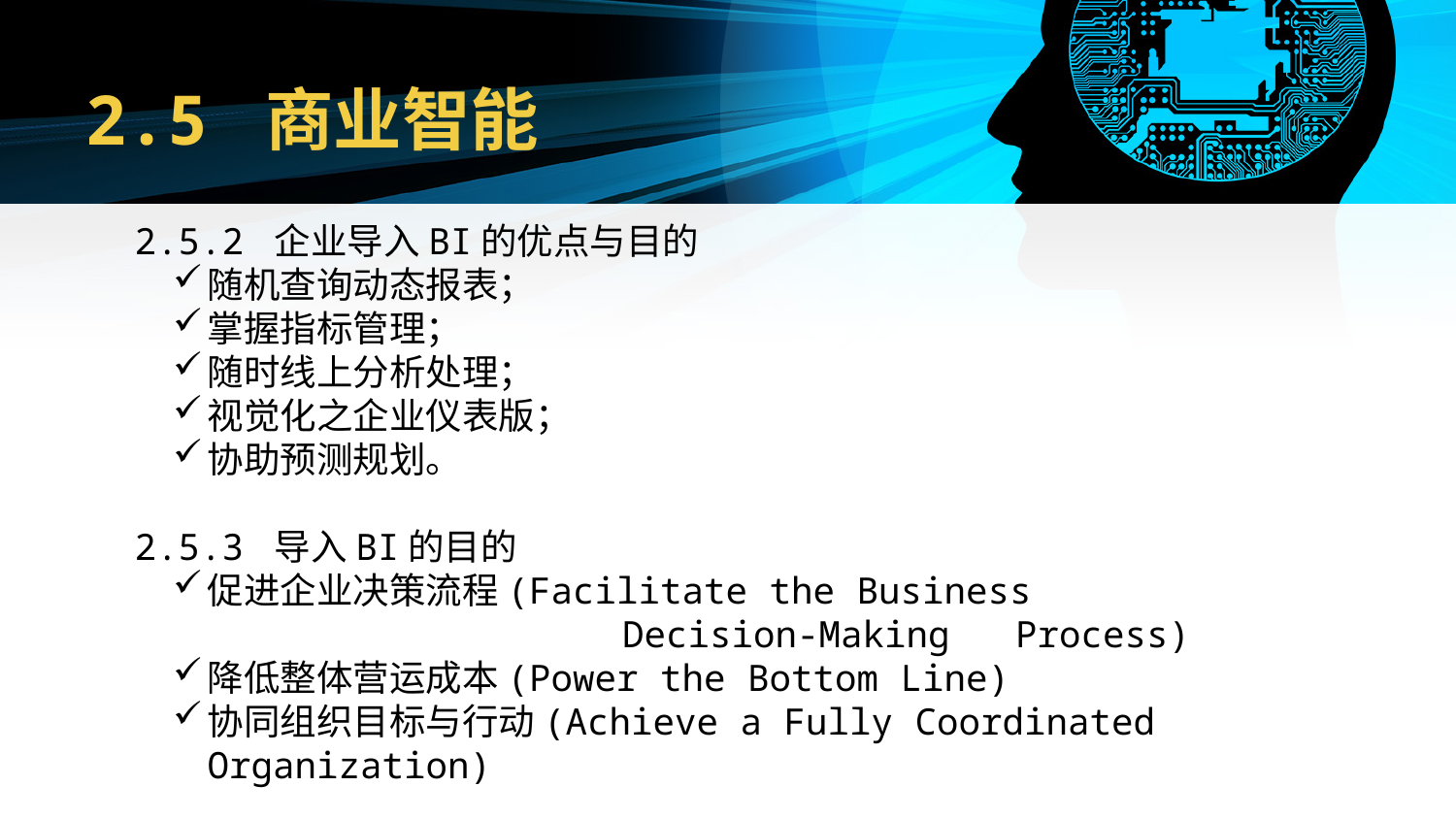

# 2.5 商业智能
2.5.2 企业导入BI的优点与目的
随机查询动态报表；
掌握指标管理；
随时线上分析处理；
视觉化之企业仪表版；
协助预测规划。

2.5.3 导入BI的目的
促进企业决策流程(Facilitate the Business
                   Decision-Making   Process)
降低整体营运成本(Power the Bottom Line)
协同组织目标与行动(Achieve a Fully Coordinated Organization)